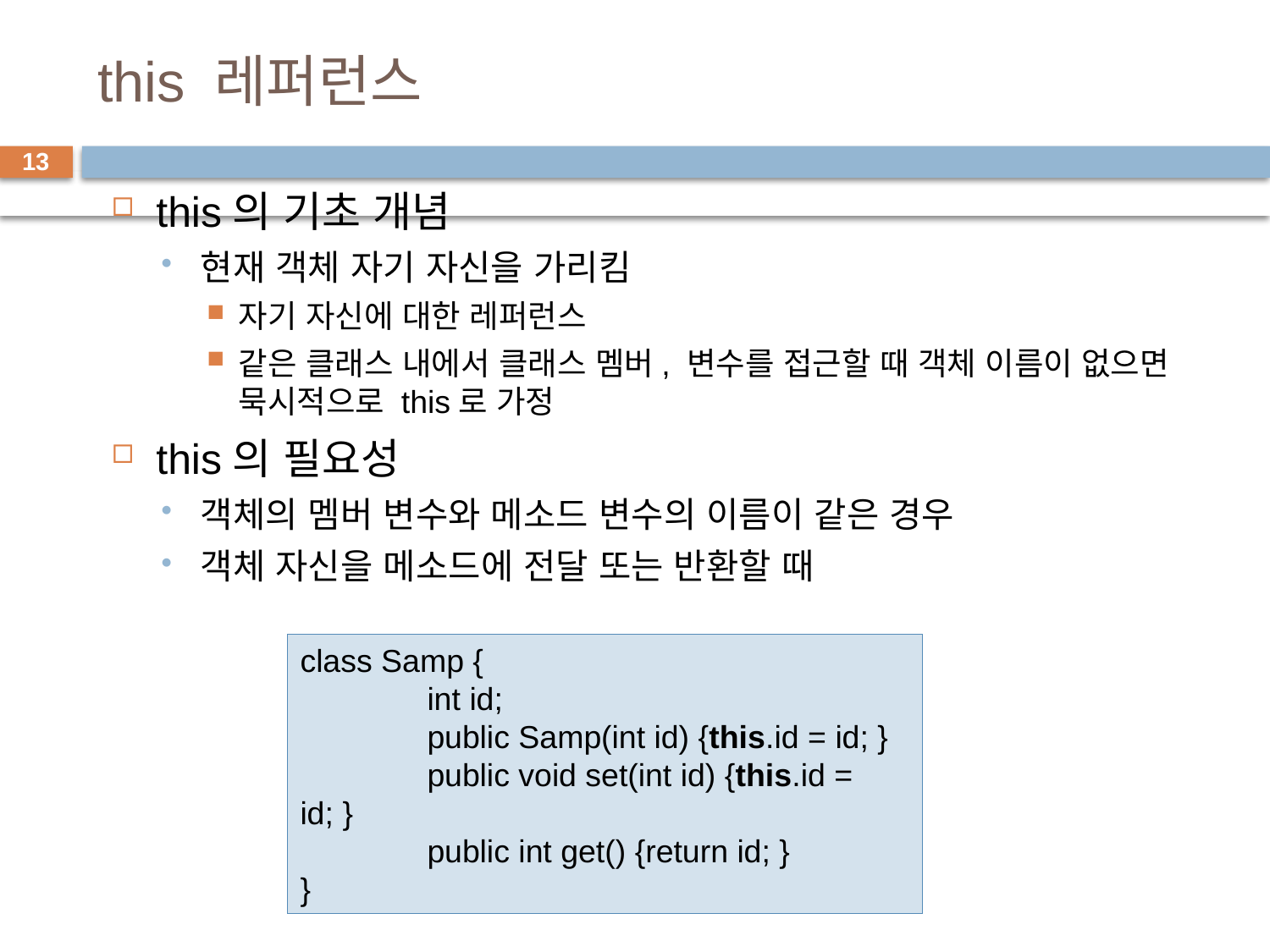

# this 레퍼런스
13
this의 기초 개념
현재 객체 자기 자신을 가리킴
자기 자신에 대한 레퍼런스
같은 클래스 내에서 클래스 멤버, 변수를 접근할 때 객체 이름이 없으면 묵시적으로 this로 가정
this의 필요성
객체의 멤버 변수와 메소드 변수의 이름이 같은 경우
객체 자신을 메소드에 전달 또는 반환할 때

class Samp {
	int id;
	public Samp(int id) {this.id = id; }
	public void set(int id) {this.id = id; }
	public int get() {return id; }
}